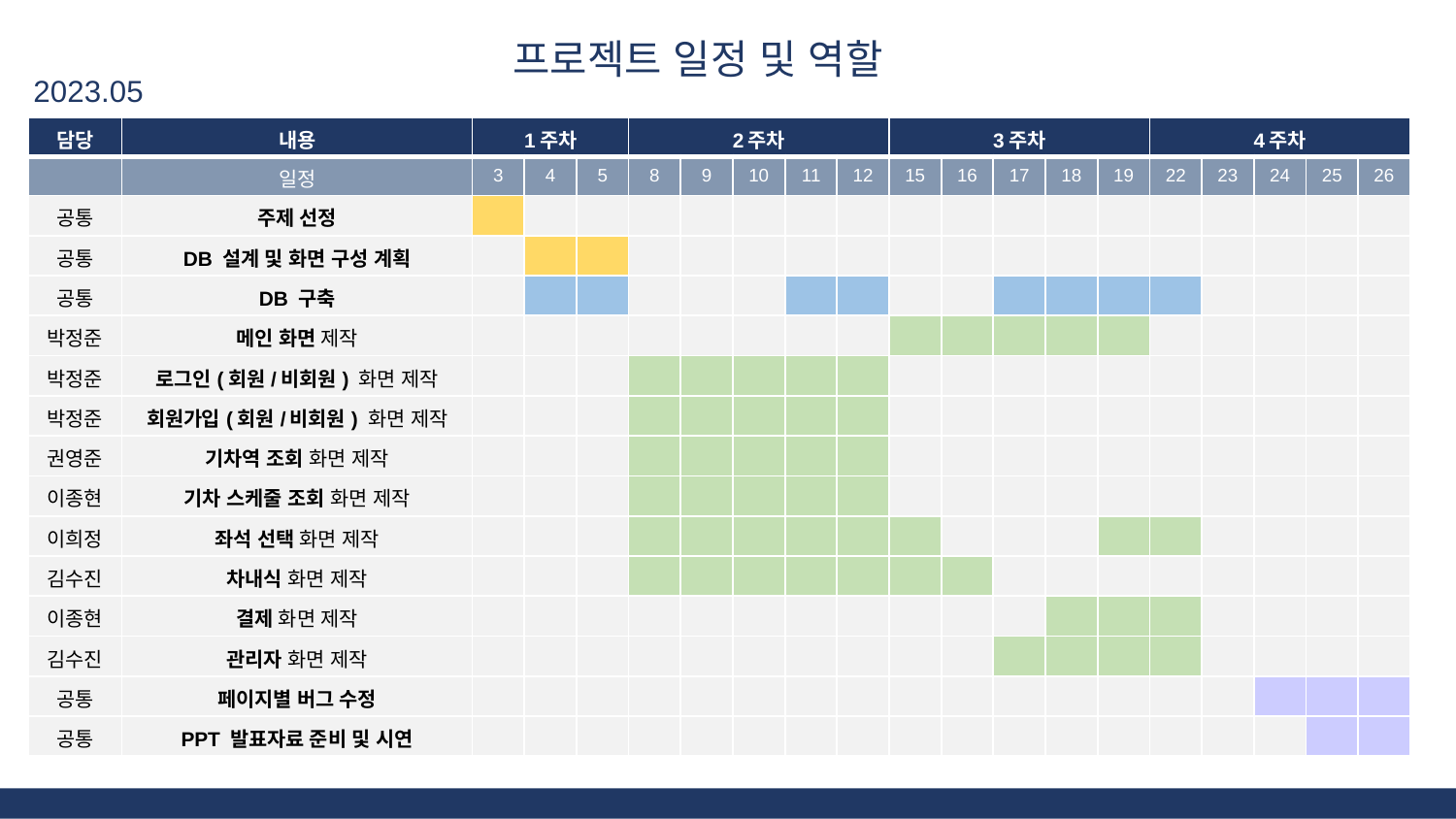

프로젝트 일정 및 역할
2023.05
| 담당 | 내용 | 1주차 |  |  | 2주차 |  |  |  |  | 3주차 |  |  |  |  | 4주차 |  |  |  |  |
| --- | --- | --- | --- | --- | --- | --- | --- | --- | --- | --- | --- | --- | --- | --- | --- | --- | --- | --- | --- |
|  | 일정 | 3 | 4 | 5 | 8 | 9 | 10 | 11 | 12 | 15 | 16 | 17 | 18 | 19 | 22 | 23 | 24 | 25 | 26 |
| 공통 | 주제 선정 |  |  |  |  |  |  |  |  |  |  |  |  |  |  |  |  |  |  |
| 공통 | DB 설계 및 화면 구성 계획 |  |  |  |  |  |  |  |  |  |  |  |  |  |  |  |  |  |  |
| 공통 | DB 구축 |  |  |  |  |  |  |  |  |  |  |  |  |  |  |  |  |  |  |
| 박정준 | 메인 화면 제작 |  |  |  |  |  |  |  |  |  |  |  |  |  |  |  |  |  |  |
| 박정준 | 로그인(회원/비회원) 화면 제작 |  |  |  |  |  |  |  |  |  |  |  |  |  |  |  |  |  |  |
| 박정준 | 회원가입(회원/비회원) 화면 제작 |  |  |  |  |  |  |  |  |  |  |  |  |  |  |  |  |  |  |
| 권영준 | 기차역 조회 화면 제작 |  |  |  |  |  |  |  |  |  |  |  |  |  |  |  |  |  |  |
| 이종현 | 기차 스케줄 조회 화면 제작 |  |  |  |  |  |  |  |  |  |  |  |  |  |  |  |  |  |  |
| 이희정 | 좌석 선택 화면 제작 |  |  |  |  |  |  |  |  |  |  |  |  |  |  |  |  |  |  |
| 김수진 | 차내식 화면 제작 |  |  |  |  |  |  |  |  |  |  |  |  |  |  |  |  |  |  |
| 이종현 | 결제 화면 제작 |  |  |  |  |  |  |  |  |  |  |  |  |  |  |  |  |  |  |
| 김수진 | 관리자 화면 제작 |  |  |  |  |  |  |  |  |  |  |  |  |  |  |  |  |  |  |
| 공통 | 페이지별 버그 수정 |  |  |  |  |  |  |  |  |  |  |  |  |  |  |  |  |  |  |
| 공통 | PPT 발표자료 준비 및 시연 |  |  |  |  |  |  |  |  |  |  |  |  |  |  |  |  |  |  |